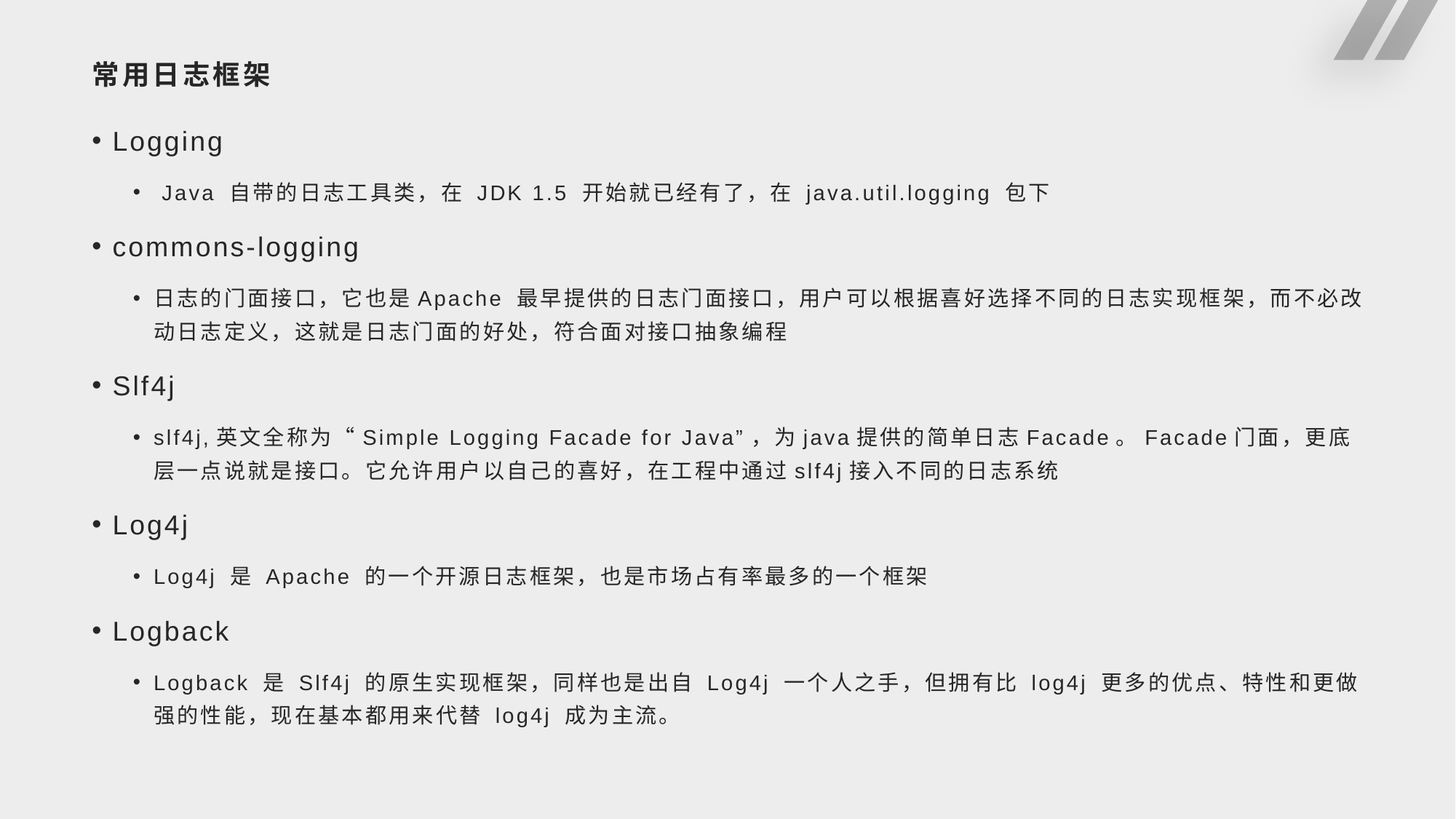

# 常用日志框架
Logging
 Java 自带的日志工具类，在 JDK 1.5 开始就已经有了，在 java.util.logging 包下
commons-logging
日志的门面接口，它也是Apache 最早提供的日志门面接口，用户可以根据喜好选择不同的日志实现框架，而不必改动日志定义，这就是日志门面的好处，符合面对接口抽象编程
Slf4j
slf4j,英文全称为“Simple Logging Facade for Java”，为java提供的简单日志Facade。Facade门面，更底层一点说就是接口。它允许用户以自己的喜好，在工程中通过slf4j接入不同的日志系统
Log4j
Log4j 是 Apache 的一个开源日志框架，也是市场占有率最多的一个框架
Logback
Logback 是 Slf4j 的原生实现框架，同样也是出自 Log4j 一个人之手，但拥有比 log4j 更多的优点、特性和更做强的性能，现在基本都用来代替 log4j 成为主流。